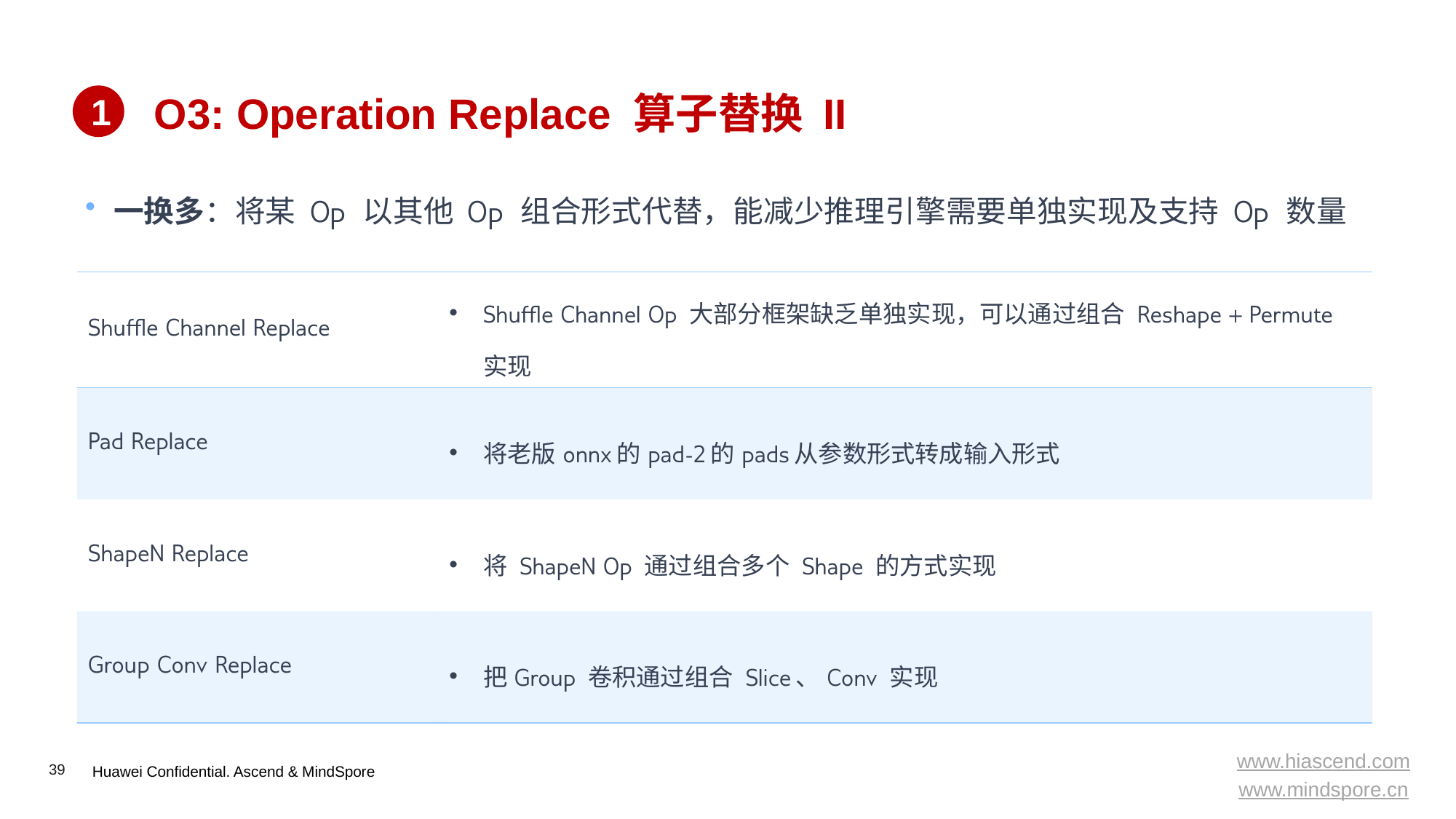

# O3: Operation Replace 算子替换 II
1
一换多：将某 Op 以其他 Op 组合形式代替，能减少推理引擎需要单独实现及支持 Op 数量
| Shuffle Channel Replace | Shuffle Channel Op 大部分框架缺乏单独实现，可以通过组合 Reshape + Permute实现 |
| --- | --- |
| Pad Replace | 将老版onnx的pad-2的pads从参数形式转成输入形式 |
| ShapeN Replace | 将 ShapeN Op 通过组合多个 Shape 的方式实现 |
| Group Conv Replace | 把Group 卷积通过组合 Slice、Conv 实现 |